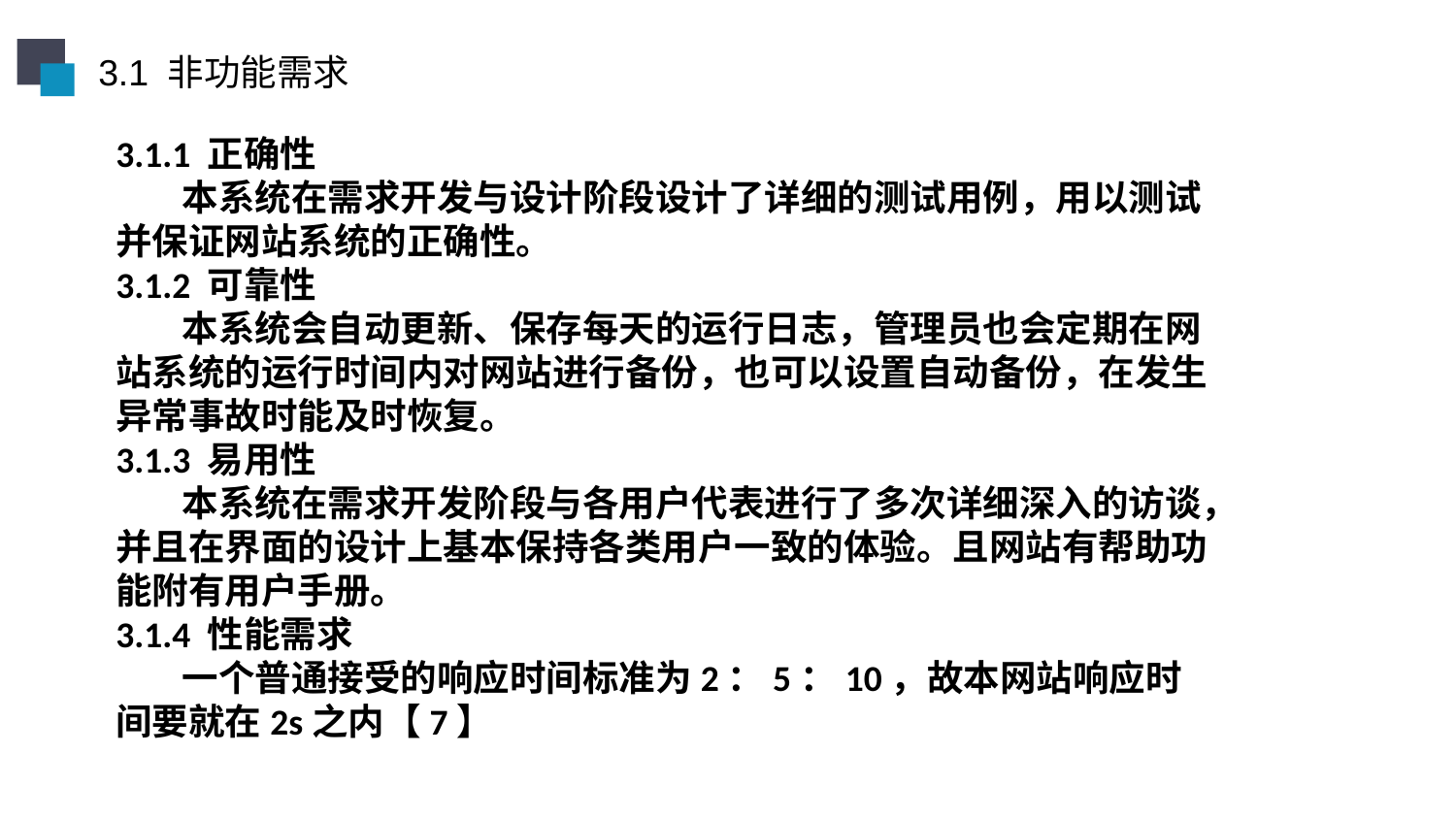

3.1 非功能需求
3.1.1 正确性
       本系统在需求开发与设计阶段设计了详细的测试用例，用以测试并保证网站系统的正确性。
3.1.2 可靠性
       本系统会自动更新、保存每天的运行日志，管理员也会定期在网站系统的运行时间内对网站进行备份，也可以设置自动备份，在发生异常事故时能及时恢复。
3.1.3 易用性
       本系统在需求开发阶段与各用户代表进行了多次详细深入的访谈，并且在界面的设计上基本保持各类用户一致的体验。且网站有帮助功能附有用户手册。
3.1.4 性能需求
       一个普通接受的响应时间标准为2：5：10，故本网站响应时间要就在2s之内【7】